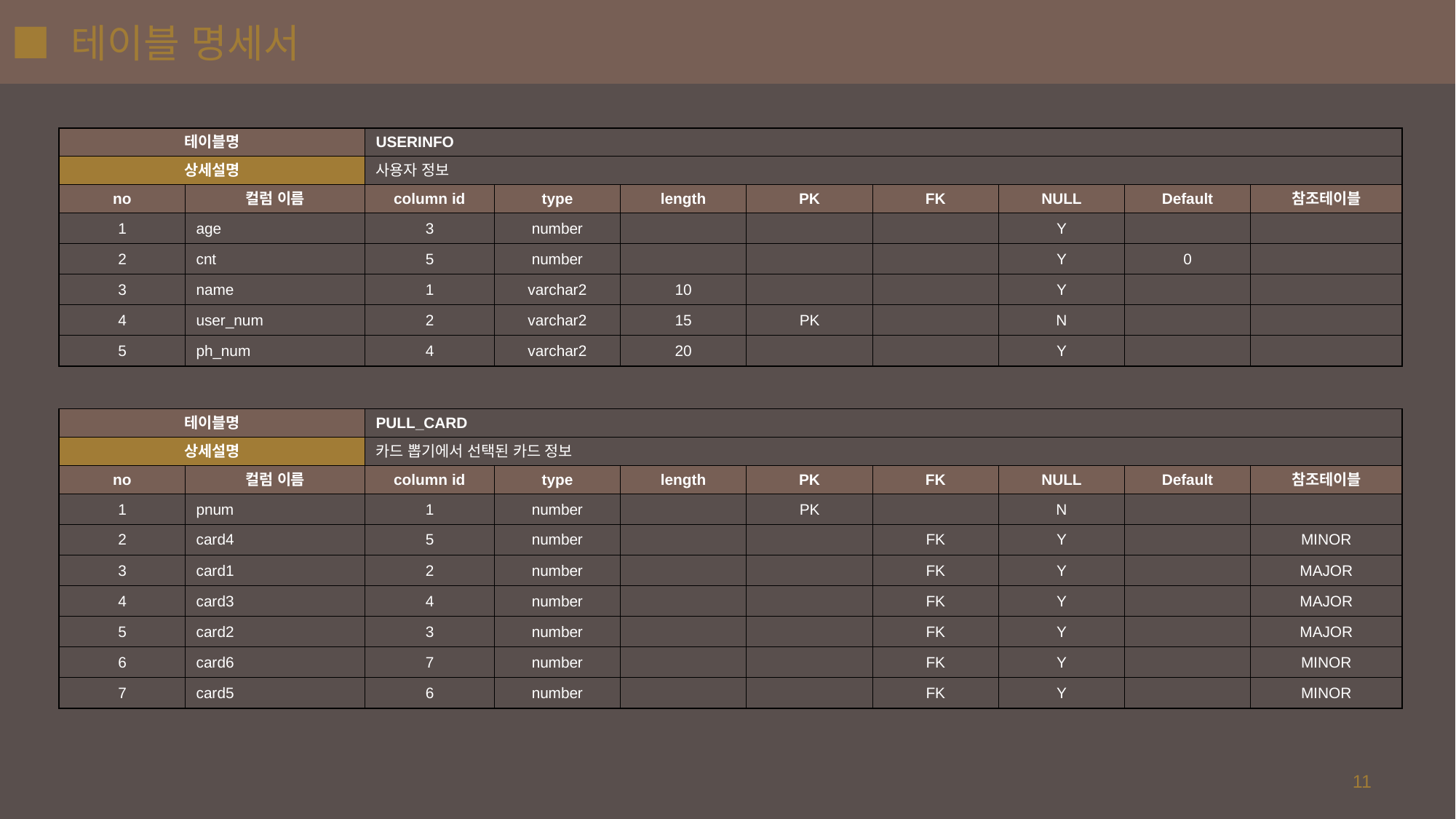

# ■ 테이블 명세서
| 테이블명 |  | USERINFO |  |  |  |  |  |  |  |
| --- | --- | --- | --- | --- | --- | --- | --- | --- | --- |
| 상세설명 |  | 사용자 정보 |  |  |  |  |  |  |  |
| no | 컬럼 이름 | column id | type | length | PK | FK | NULL | Default | 참조테이블 |
| 1 | age | 3 | number |  |  |  | Y |  |  |
| 2 | cnt | 5 | number |  |  |  | Y | 0 |  |
| 3 | name | 1 | varchar2 | 10 |  |  | Y |  |  |
| 4 | user\_num | 2 | varchar2 | 15 | PK |  | N |  |  |
| 5 | ph\_num | 4 | varchar2 | 20 |  |  | Y |  |  |
| 테이블명 |  | PULL\_CARD |  |  |  |  |  |  |  |
| --- | --- | --- | --- | --- | --- | --- | --- | --- | --- |
| 상세설명 |  | 카드 뽑기에서 선택된 카드 정보 |  |  |  |  |  |  |  |
| no | 컬럼 이름 | column id | type | length | PK | FK | NULL | Default | 참조테이블 |
| 1 | pnum | 1 | number |  | PK |  | N |  |  |
| 2 | card4 | 5 | number |  |  | FK | Y |  | MINOR |
| 3 | card1 | 2 | number |  |  | FK | Y |  | MAJOR |
| 4 | card3 | 4 | number |  |  | FK | Y |  | MAJOR |
| 5 | card2 | 3 | number |  |  | FK | Y |  | MAJOR |
| 6 | card6 | 7 | number |  |  | FK | Y |  | MINOR |
| 7 | card5 | 6 | number |  |  | FK | Y |  | MINOR |
11